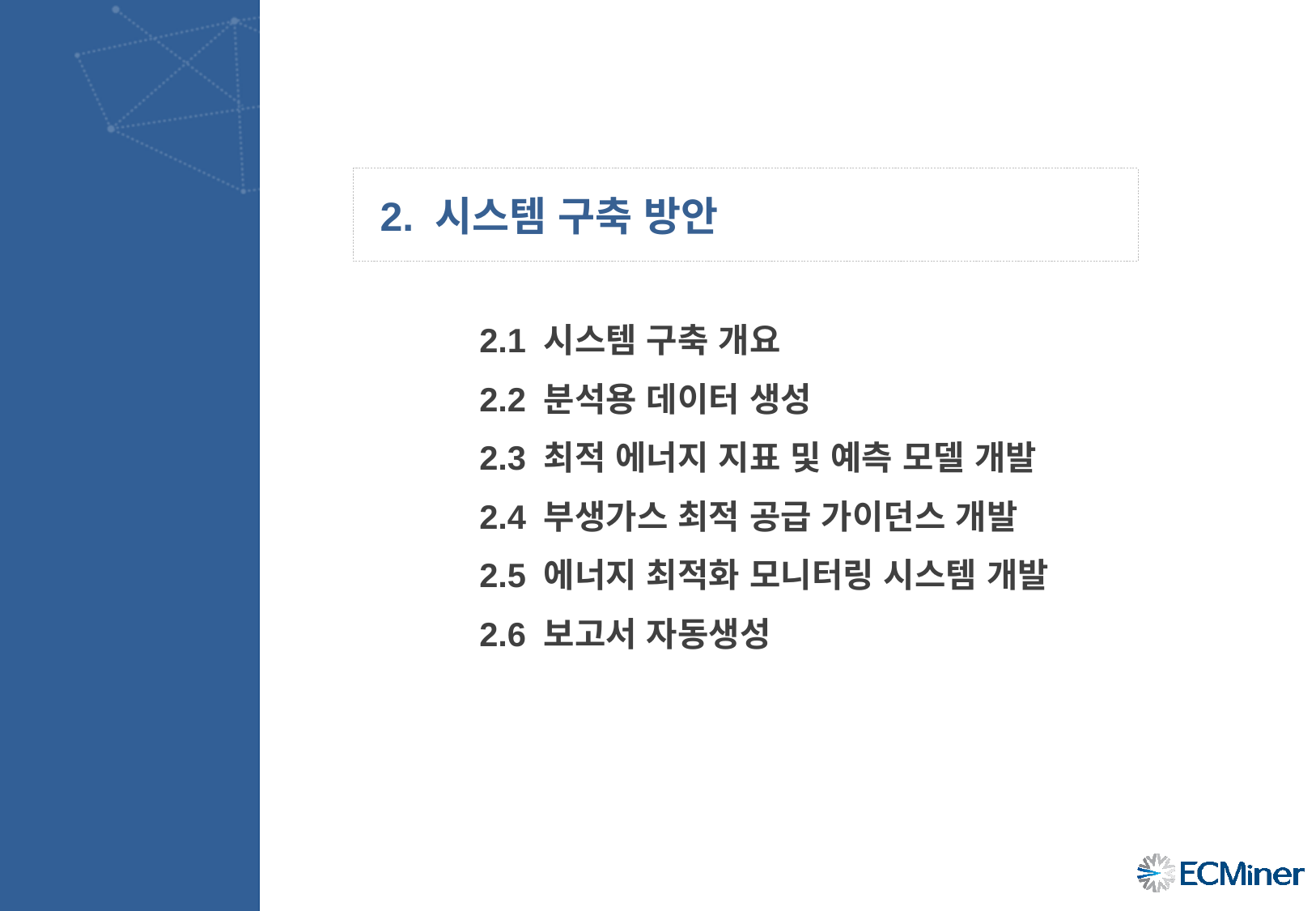

2. 시스템 구축 방안
2.1 시스템 구축 개요
2.2 분석용 데이터 생성
2.3 최적 에너지 지표 및 예측 모델 개발
2.4 부생가스 최적 공급 가이던스 개발
2.5 에너지 최적화 모니터링 시스템 개발
2.6 보고서 자동생성